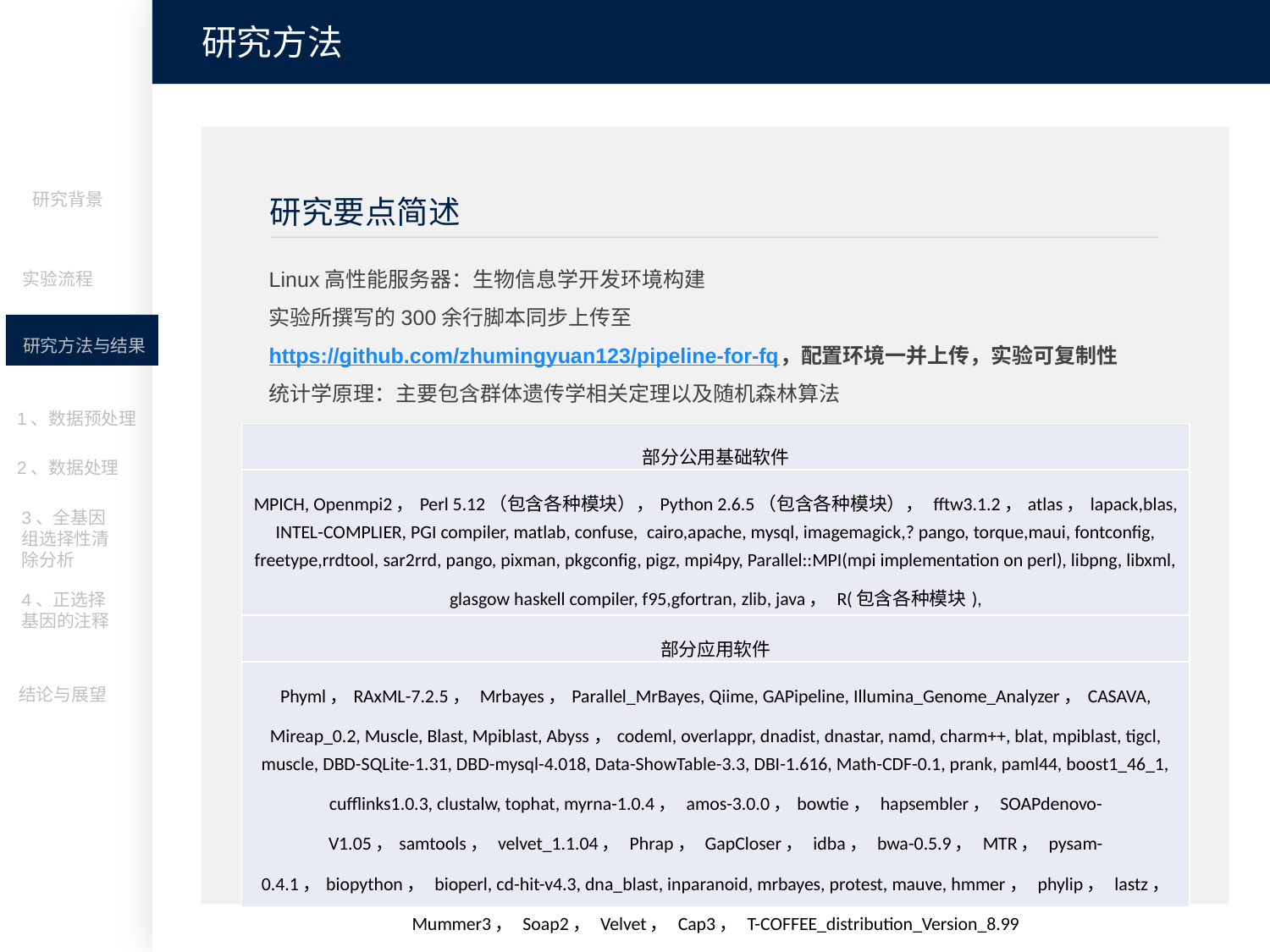

研究方法

研究背景
研究要点简述

Linux高性能服务器：生物信息学开发环境构建
实验所撰写的300余行脚本同步上传至 https://github.com/zhumingyuan123/pipeline-for-fq，配置环境一并上传，实验可复制性
统计学原理：主要包含群体遗传学相关定理以及随机森林算法
实验流程

研究方法与结果
1、数据预处理
| 部分公用基础软件 |
| --- |
| MPICH, Openmpi2，Perl 5.12（包含各种模块），Python 2.6.5（包含各种模块）， fftw3.1.2，atlas，lapack,blas, INTEL-COMPLIER, PGI compiler, matlab, confuse,  cairo,apache, mysql, imagemagick,? pango, torque,maui, fontconfig, freetype,rrdtool, sar2rrd, pango, pixman, pkgconfig, pigz, mpi4py, Parallel::MPI(mpi implementation on perl), libpng, libxml, glasgow haskell compiler, f95,gfortran, zlib, java， R(包含各种模块), |
| 部分应用软件 |
| Phyml，RAxML-7.2.5， Mrbayes，Parallel\_MrBayes, Qiime, GAPipeline, Illumina\_Genome\_Analyzer，CASAVA, Mireap\_0.2, Muscle, Blast, Mpiblast, Abyss，codeml, overlappr, dnadist, dnastar, namd, charm++, blat, mpiblast, tigcl, muscle, DBD-SQLite-1.31, DBD-mysql-4.018, Data-ShowTable-3.3, DBI-1.616, Math-CDF-0.1, prank, paml44, boost1\_46\_1, cufflinks1.0.3, clustalw, tophat, myrna-1.0.4， amos-3.0.0，bowtie， hapsembler， SOAPdenovo-V1.05，samtools， velvet\_1.1.04， Phrap， GapCloser， idba， bwa-0.5.9， MTR， pysam-0.4.1，biopython， bioperl, cd-hit-v4.3, dna\_blast, inparanoid, mrbayes, protest, mauve, hmmer， phylip， lastz， Mummer3， Soap2， Velvet， Cap3， T-COFFEE\_distribution\_Version\_8.99 |
2、数据处理
3、全基因组选择性清除分析
4、正选择基因的注释
结论与展望